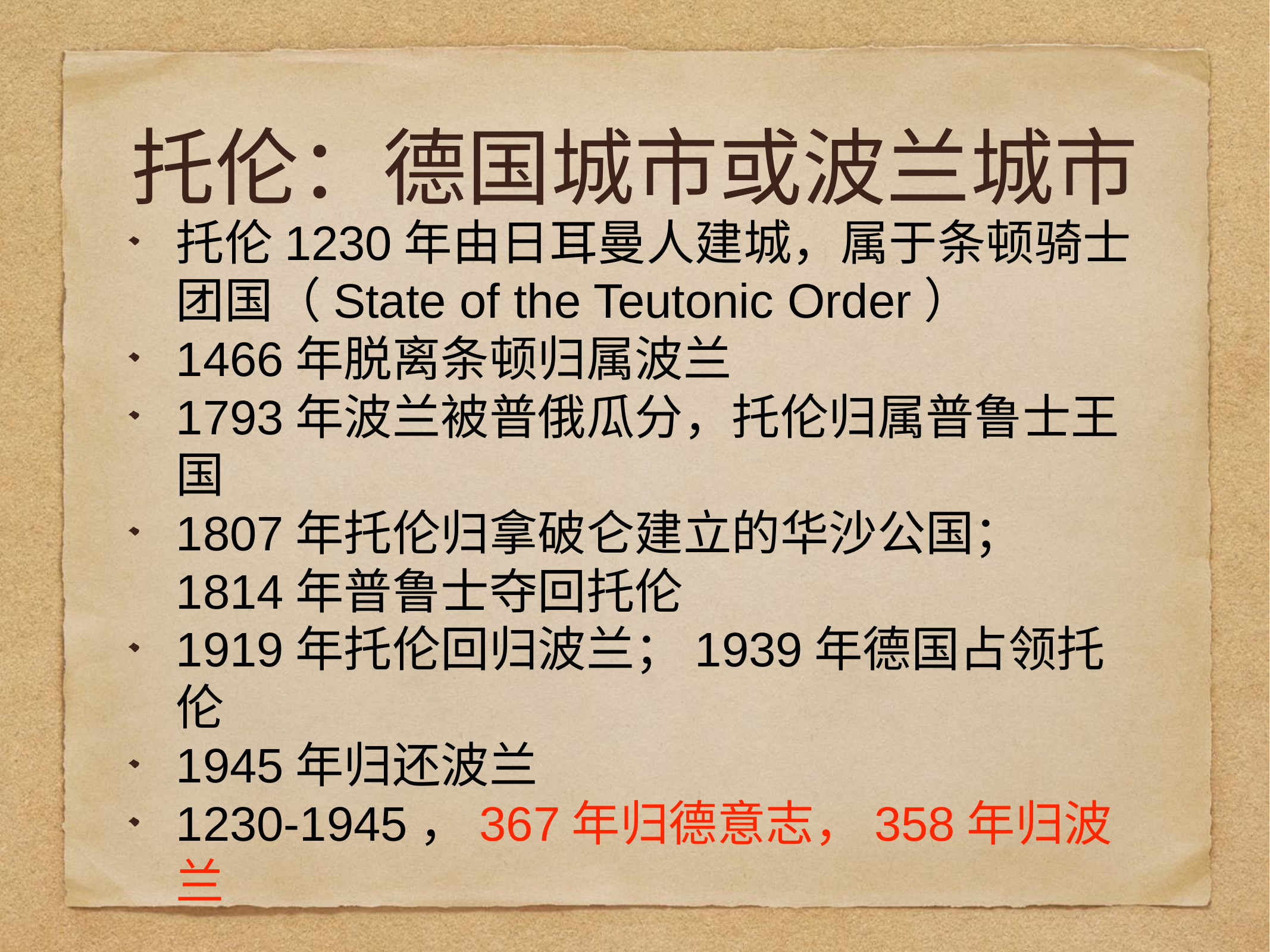

# 托伦：德国城市或波兰城市
托伦1230年由日耳曼人建城，属于条顿骑士团国（State of the Teutonic Order）
1466年脱离条顿归属波兰
1793年波兰被普俄瓜分，托伦归属普鲁士王国
1807年托伦归拿破仑建立的华沙公国；1814年普鲁士夺回托伦
1919年托伦回归波兰；1939年德国占领托伦
1945年归还波兰
1230-1945，367年归德意志，358年归波兰